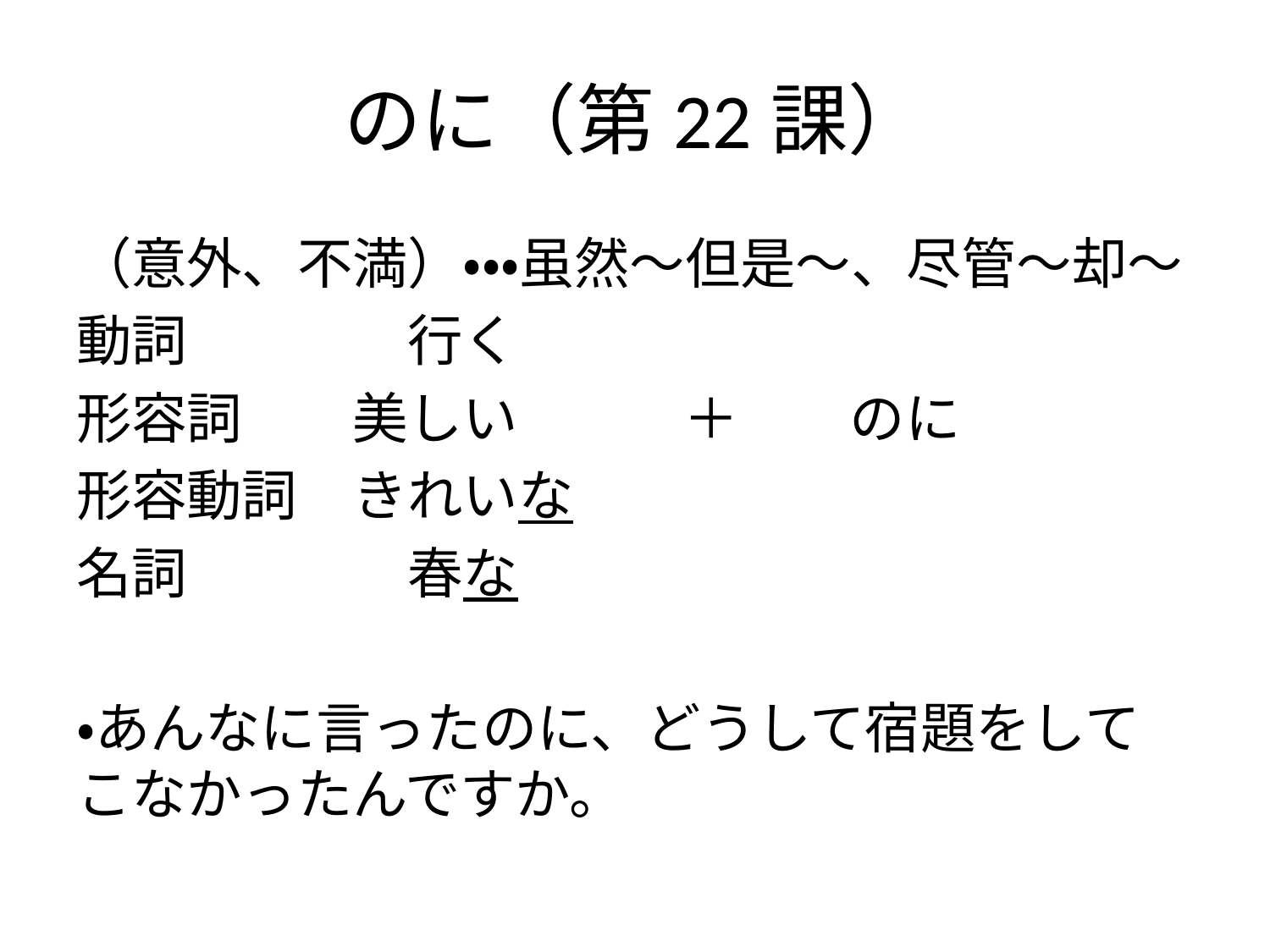

# のに（第22課）
（意外、不満）・・・虽然～但是～、尽管～却～
動詞　　　　行く
形容詞　　美しい　　　＋　　のに
形容動詞　きれいな
名詞　　　　春な

・あんなに言ったのに、どうして宿題をしてこなかったんですか。